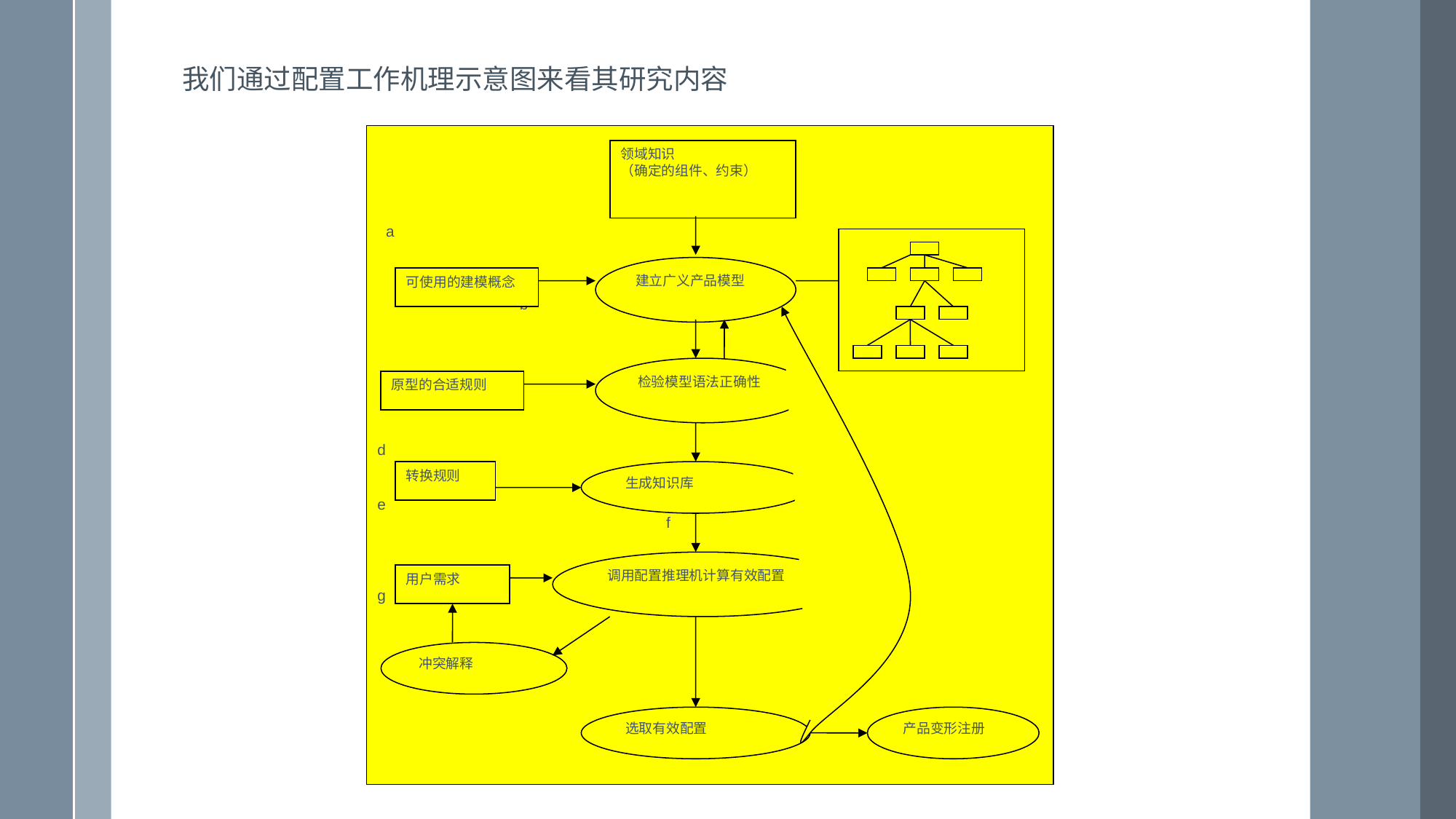

我们通过配置工作机理示意图来看其研究内容

  a

                                  b

 c

d

e
                                                                     f

g
领域知识
（确定的组件、约束）

建立广义产品模型
可使用的建模概念

检验模型语法正确性
原型的合适规则

转换规则
生成知识库

调用配置推理机计算有效配置
用户需求

冲突解释
选取有效配置
产品变形注册